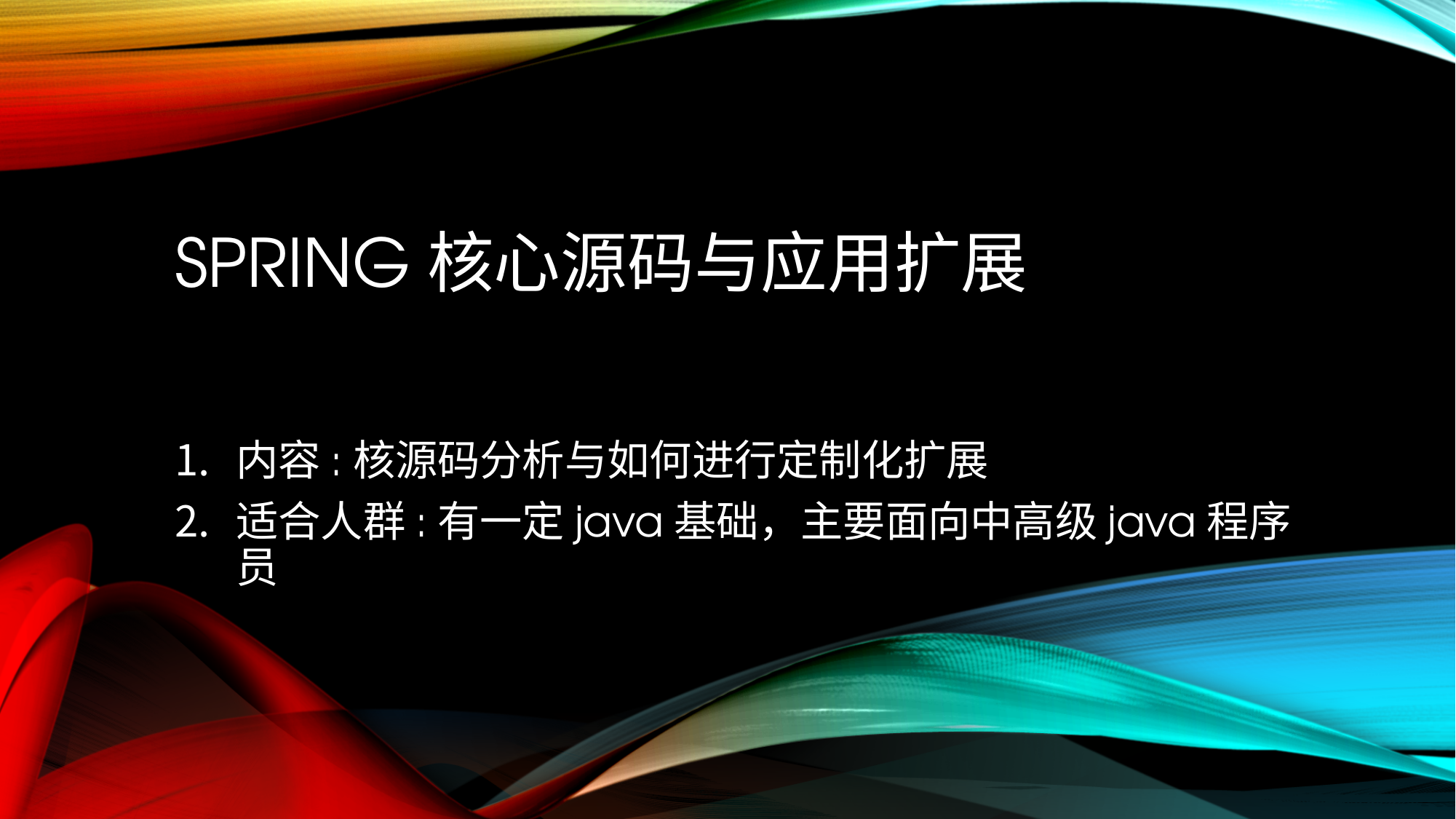

# Spring核心源码与应用扩展
内容:核源码分析与如何进行定制化扩展
适合人群:有一定java基础，主要面向中高级java程序员